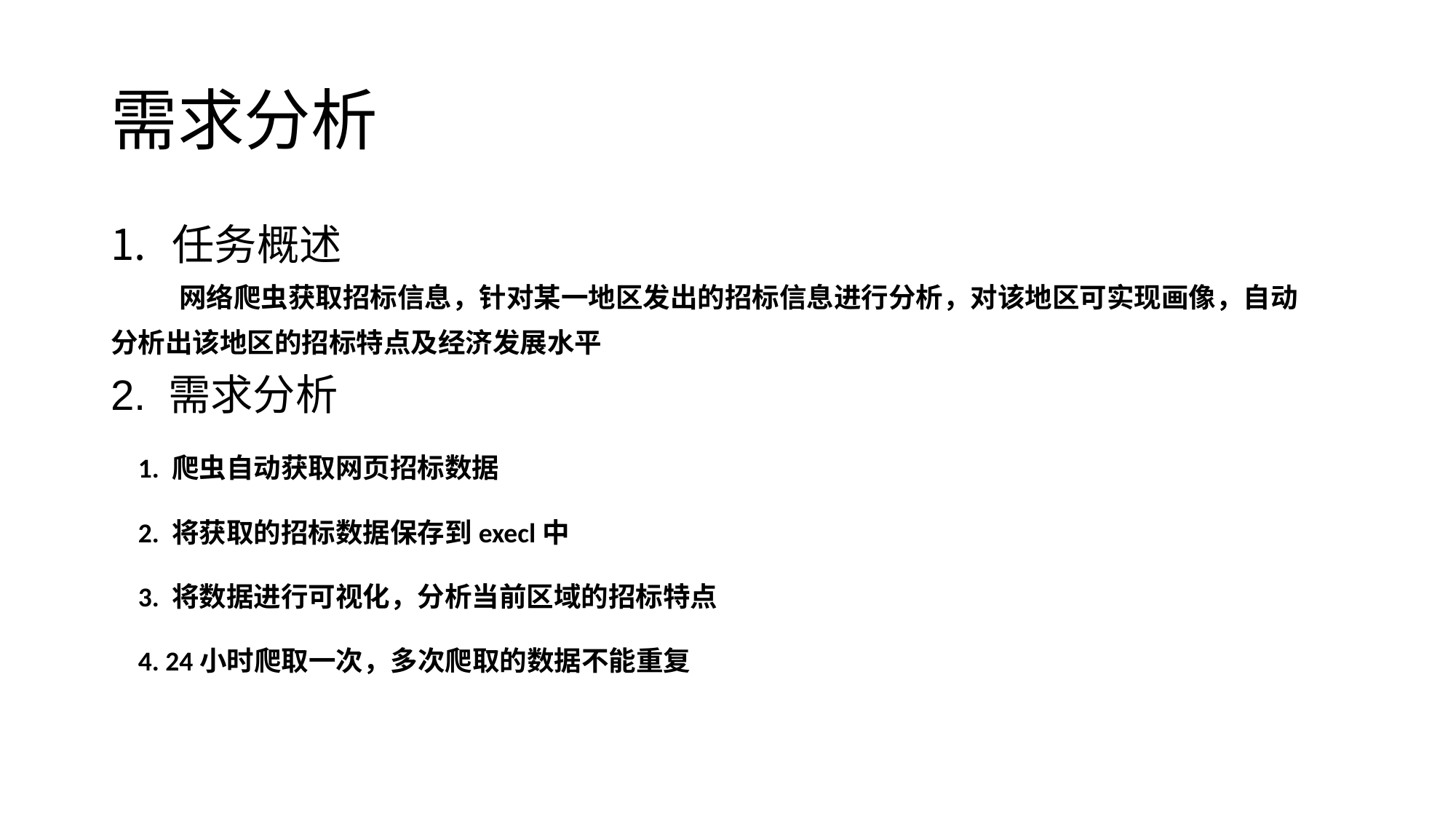

# 需求分析
任务概述
          网络爬虫获取招标信息，针对某一地区发出的招标信息进行分析，对该地区可实现画像，自动
分析出该地区的招标特点及经济发展水平
2. 需求分析
1. 爬虫自动获取网页招标数据
2. 将获取的招标数据保存到execl中
3. 将数据进行可视化，分析当前区域的招标特点
4. 24小时爬取一次，多次爬取的数据不能重复